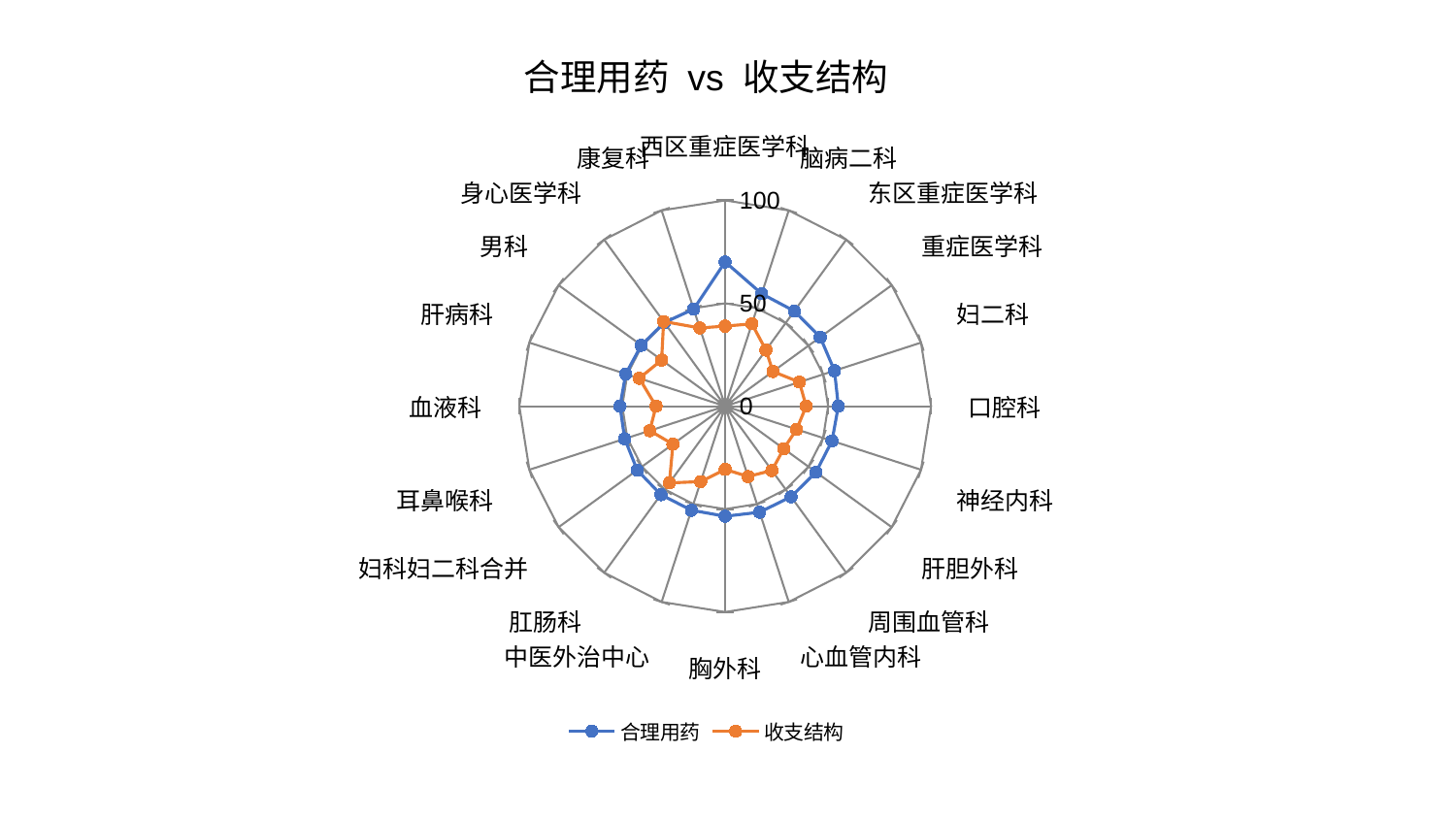

### Chart: 合理用药 vs 收支结构

| Category | 合理用药 | 收支结构 |
|---|---|---|
| 西区重症医学科 | 70.10272687590162 | 38.90797615797899 |
| 脑病二科 | 57.439067407476145 | 42.07166798919455 |
| 东区重症医学科 | 57.14176278521814 | 33.689261697434844 |
| 重症医学科 | 57.0547247727249 | 28.68546186042151 |
| 妇二科 | 55.84059982008003 | 37.88159370500526 |
| 口腔科 | 54.97628499834724 | 39.359288278563845 |
| 神经内科 | 54.58055185314215 | 36.49833890744135 |
| 肝胆外科 | 54.554769488317234 | 35.15838061976783 |
| 周围血管科 | 54.43335165686502 | 38.631995136416805 |
| 心血管内科 | 54.155892312094544 | 35.94569893214544 |
| 胸外科 | 53.48646078116932 | 30.727636656122133 |
| 中医外治中心 | 53.15717073009361 | 38.5378156163317 |
| 肛肠科 | 53.14737011409985 | 46.10653505729812 |
| 妇科妇二科合并 | 52.853542883241346 | 31.41332960448167 |
| 耳鼻喉科 | 51.3374358080178 | 38.526617802163734 |
| 血液科 | 51.10671617785982 | 33.59359823201604 |
| 肝病科 | 50.81323341828407 | 43.88609946328319 |
| 男科 | 50.37363230102019 | 38.165948655516424 |
| 身心医学科 | 50.257544928536134 | 50.88027047713301 |
| 康复科 | 49.59964123346576 | 39.98143668750646 |
120